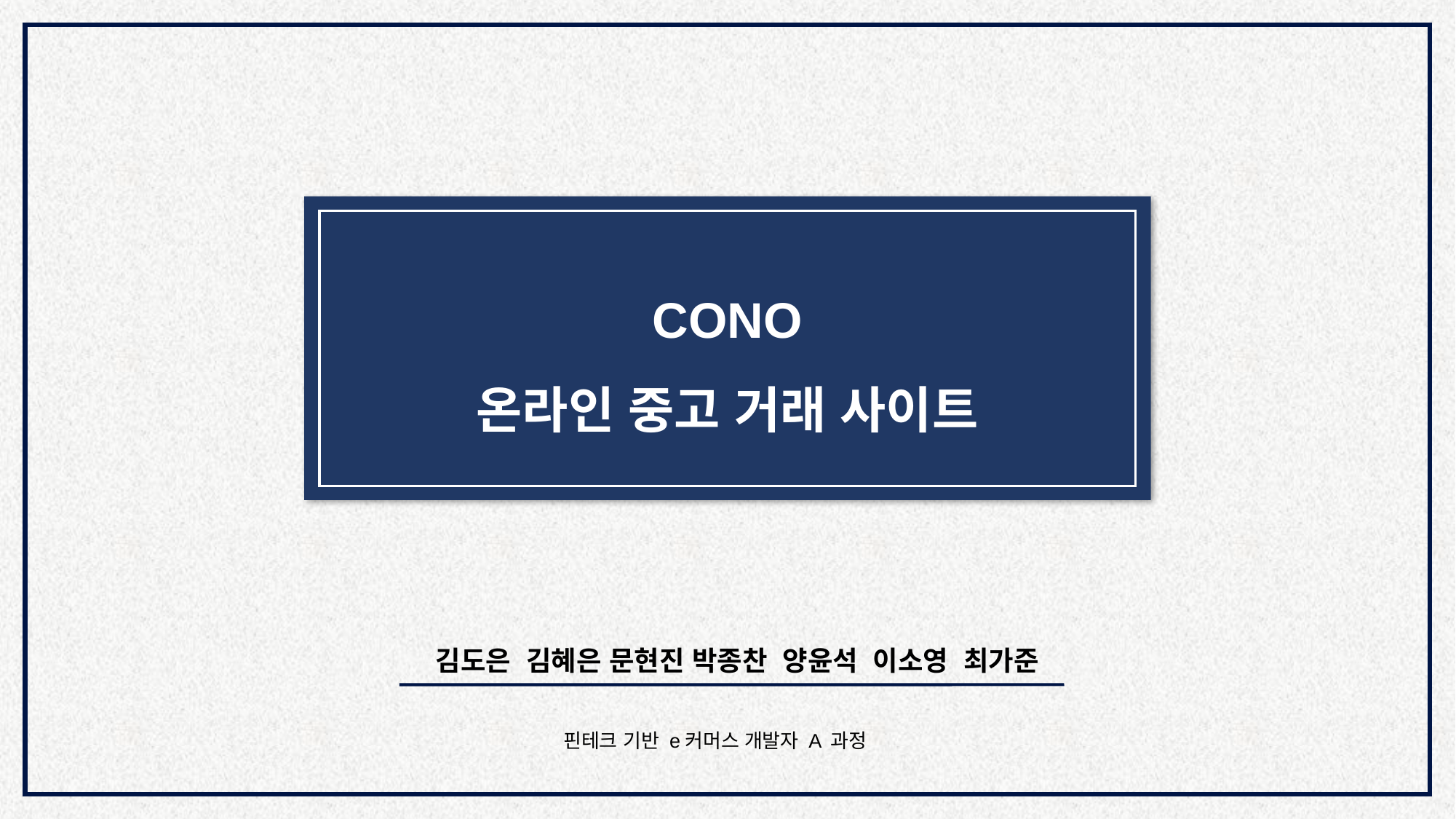

CONO
온라인 중고 거래 사이트

김도은  김혜은 문현진 박종찬  양윤석  이소영  최가준

핀테크 기반 e커머스 개발자 A 과정